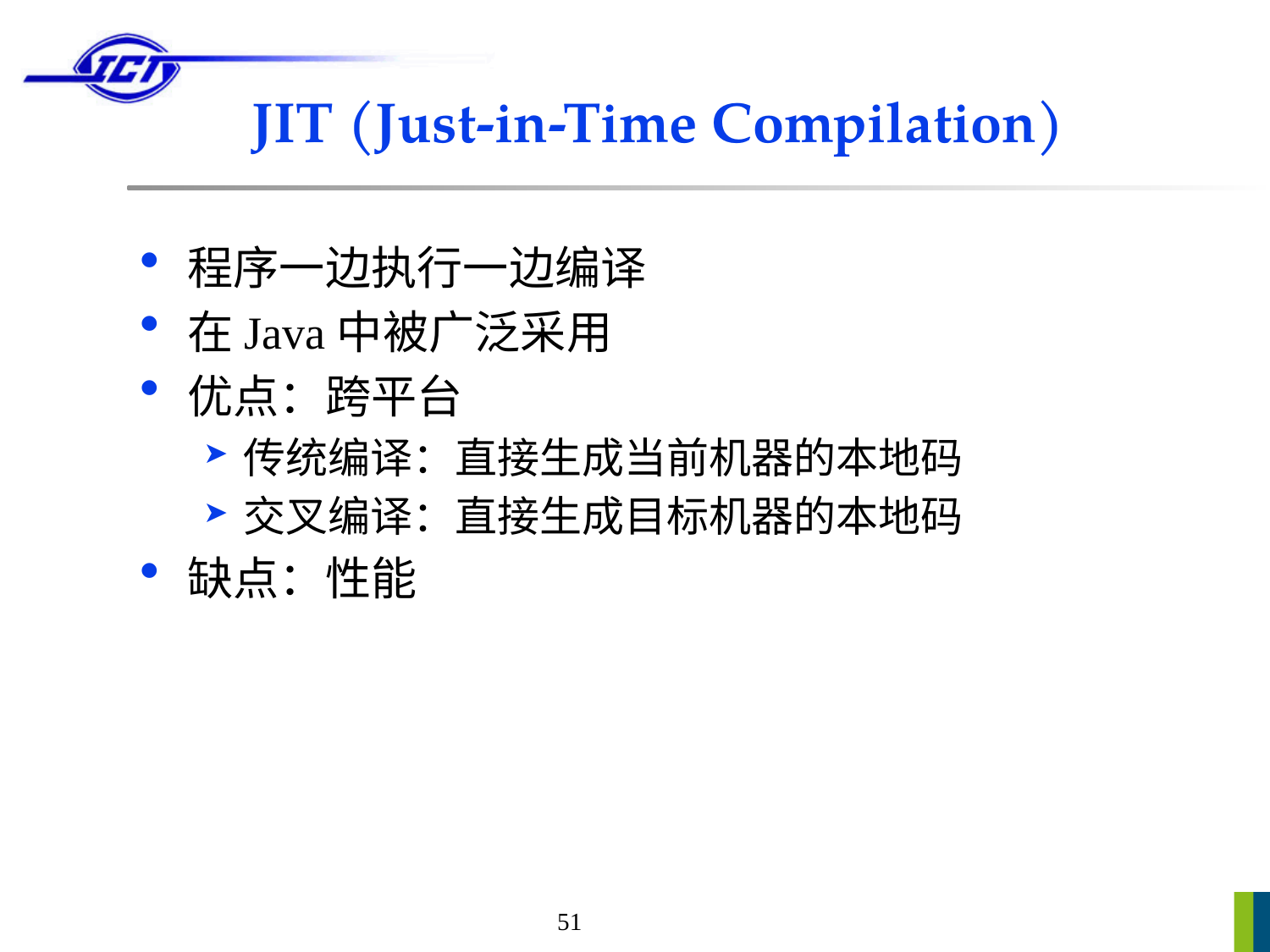

# JIT (Just-in-Time Compilation)
程序一边执行一边编译
在Java中被广泛采用
优点：跨平台
传统编译：直接生成当前机器的本地码
交叉编译：直接生成目标机器的本地码
缺点：性能